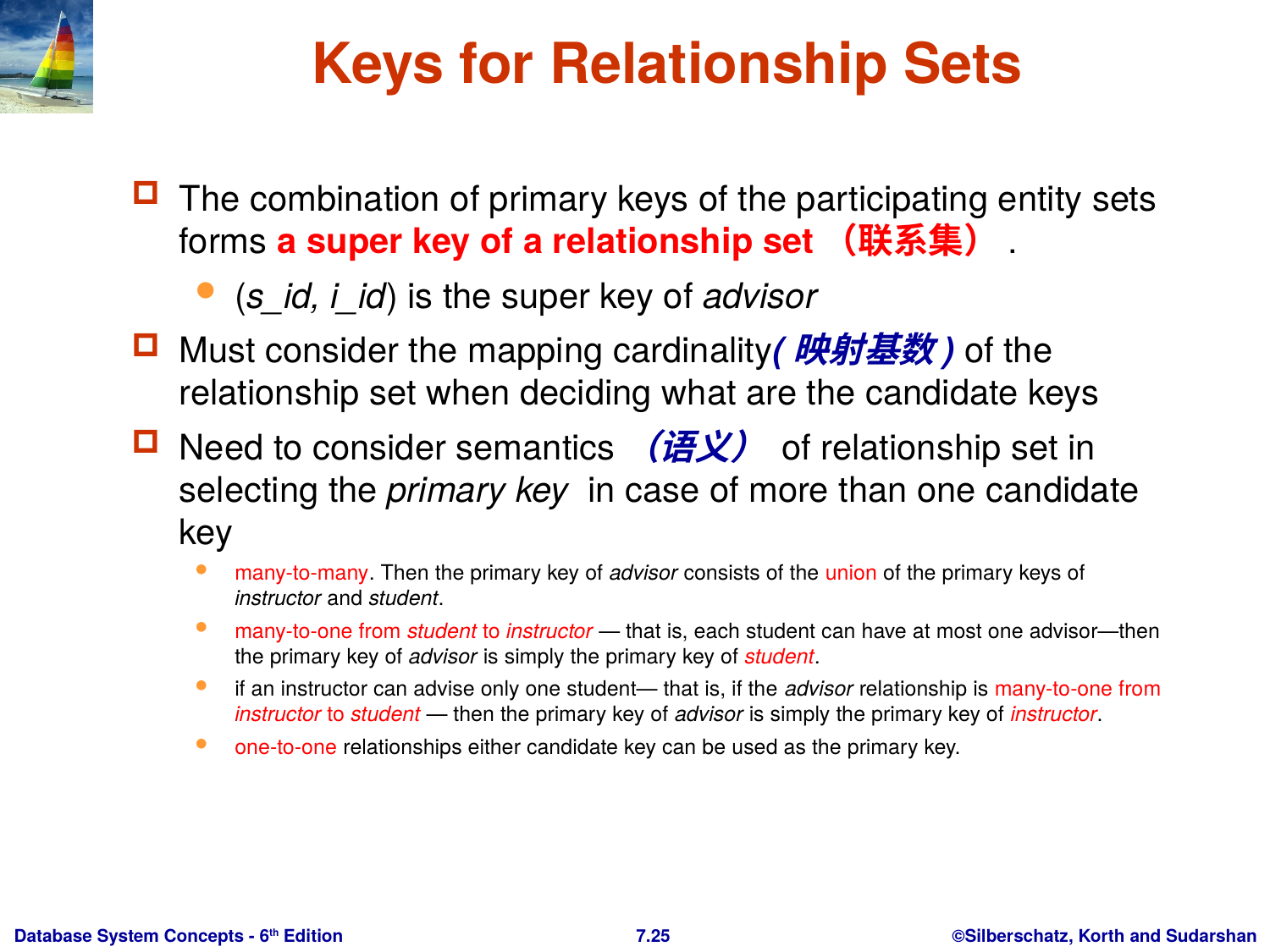

# Keys for Relationship Sets
The combination of primary keys of the participating entity sets forms a super key of a relationship set（联系集）.
(s_id, i_id) is the super key of advisor
Must consider the mapping cardinality(映射基数) of the relationship set when deciding what are the candidate keys
Need to consider semantics（语义） of relationship set in selecting the primary key  in case of more than one candidate key
many-to-many. Then the primary key of advisor consists of the union of the primary keys of instructor and student.
many-to-one from student to instructor — that is, each student can have at most one advisor—then the primary key of advisor is simply the primary key of student.
if an instructor can advise only one student— that is, if the advisor relationship is many-to-one from instructor to student — then the primary key of advisor is simply the primary key of instructor.
one-to-one relationships either candidate key can be used as the primary key.